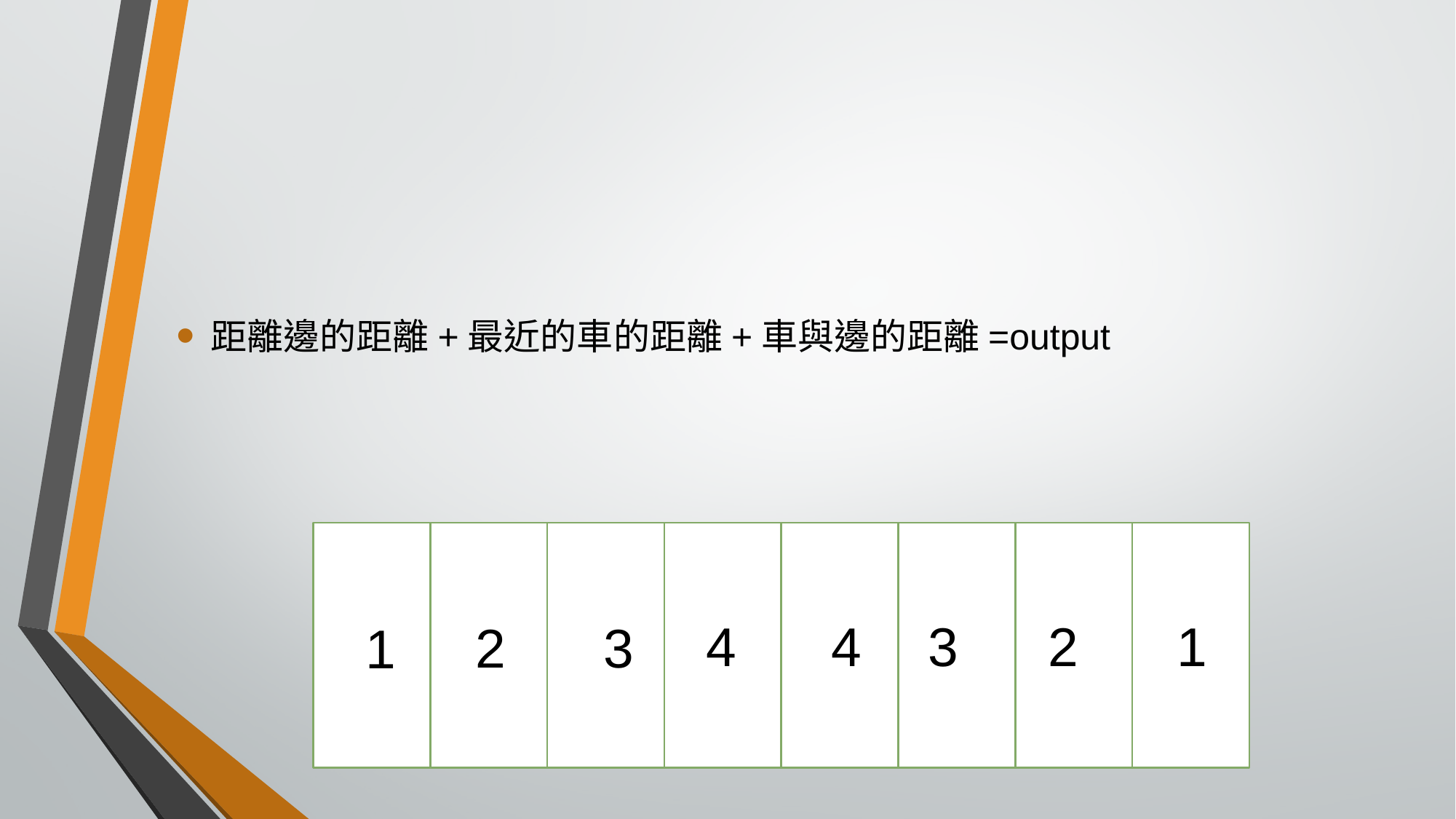

距離邊的距離+最近的車的距離+車與邊的距離=output

4
4
3
2
1
2
3
1